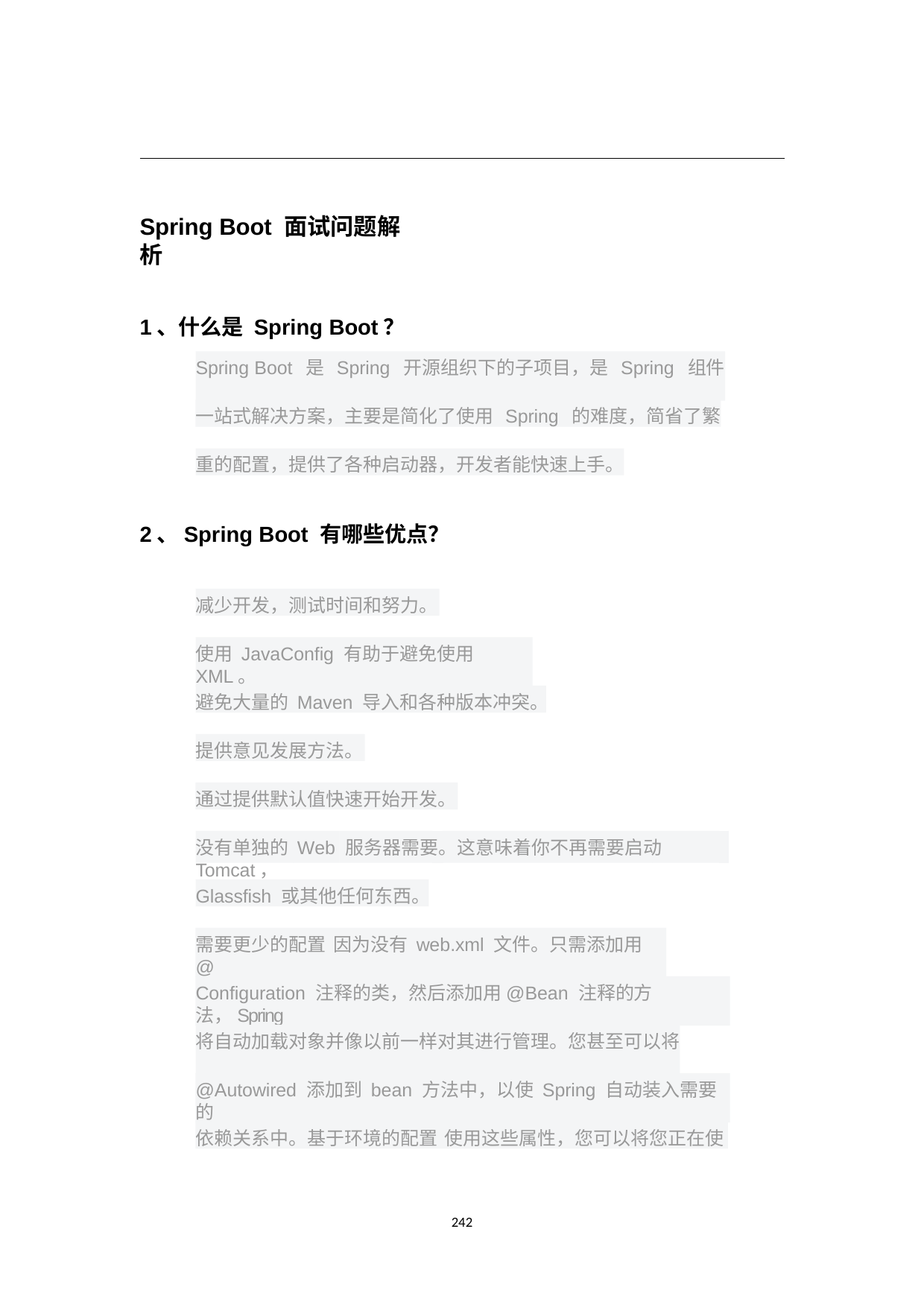

Spring Boot 面试问题解析

1、什么是 Spring Boot？
Spring Boot 是 Spring 开源组织下的子项目，是 Spring 组件
一站式解决方案，主要是简化了使用 Spring 的难度，简省了繁
重的配置，提供了各种启动器，开发者能快速上手。
2、Spring Boot 有哪些优点？
减少开发，测试时间和努力。
使用 JavaConfig 有助于避免使用 XML。
避免大量的 Maven 导入和各种版本冲突。
提供意见发展方法。
通过提供默认值快速开始开发。

没有单独的 Web 服务器需要。这意味着你不再需要启动 Tomcat，
Glassfish 或其他任何东西。
需要更少的配置 因为没有 web.xml 文件。只需添加用@
Configuration 注释的类，然后添加用@Bean 注释的方法，Spring
将自动加载对象并像以前一样对其进行管理。您甚至可以将
@Autowired 添加到 bean 方法中，以使 Spring 自动装入需要的
依赖关系中。基于环境的配置 使用这些属性，您可以将您正在使
242